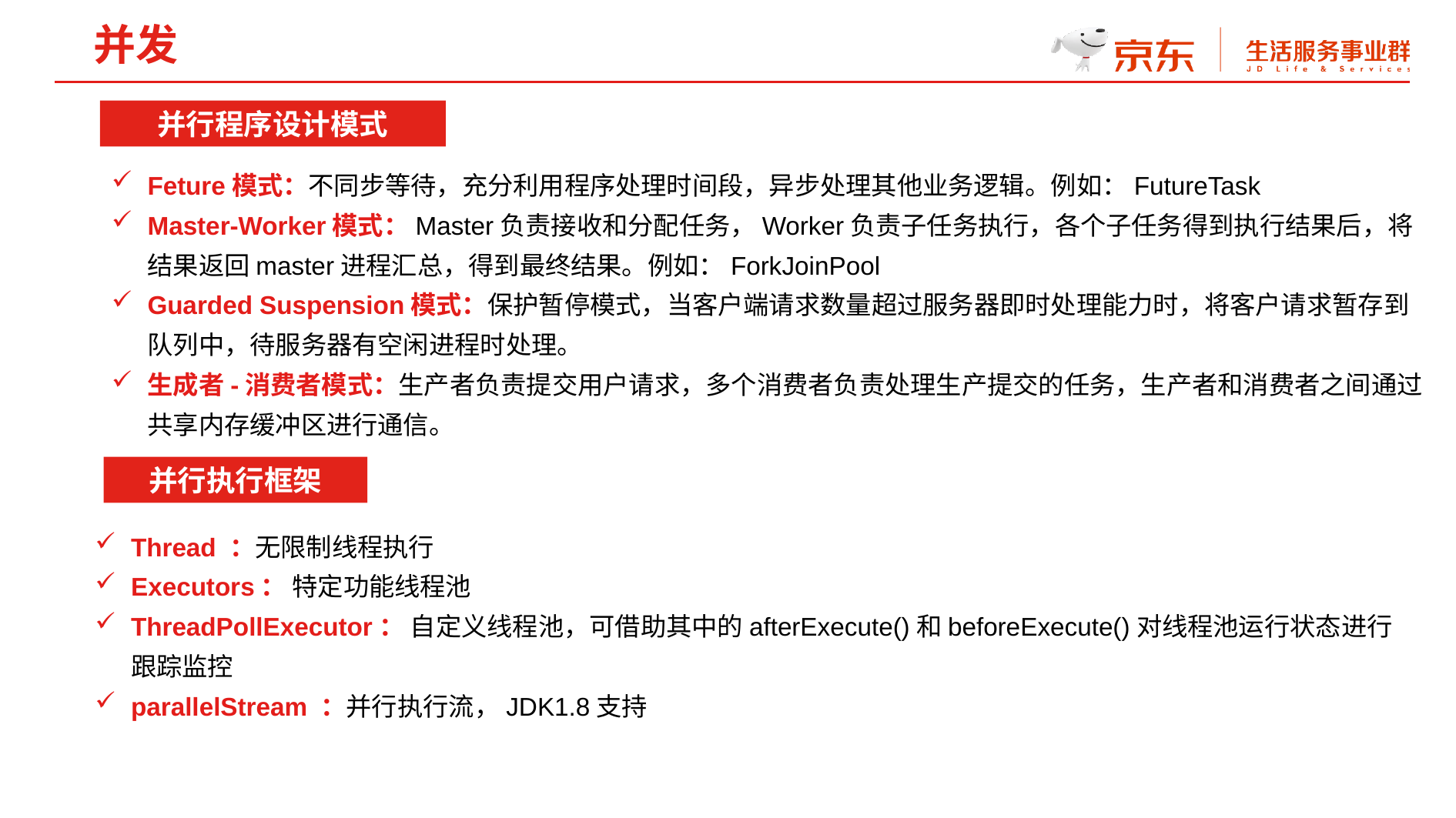

并发
并行程序设计模式
Feture模式：不同步等待，充分利用程序处理时间段，异步处理其他业务逻辑。例如：FutureTask
Master-Worker模式：Master负责接收和分配任务，Worker负责子任务执行，各个子任务得到执行结果后，将结果返回master进程汇总，得到最终结果。例如：ForkJoinPool
Guarded Suspension模式：保护暂停模式，当客户端请求数量超过服务器即时处理能力时，将客户请求暂存到队列中，待服务器有空闲进程时处理。
生成者-消费者模式：生产者负责提交用户请求，多个消费者负责处理生产提交的任务，生产者和消费者之间通过共享内存缓冲区进行通信。
并行执行框架
Thread ：无限制线程执行
Executors： 特定功能线程池
ThreadPollExecutor： 自定义线程池，可借助其中的afterExecute()和beforeExecute()对线程池运行状态进行跟踪监控
parallelStream ：并行执行流，JDK1.8支持